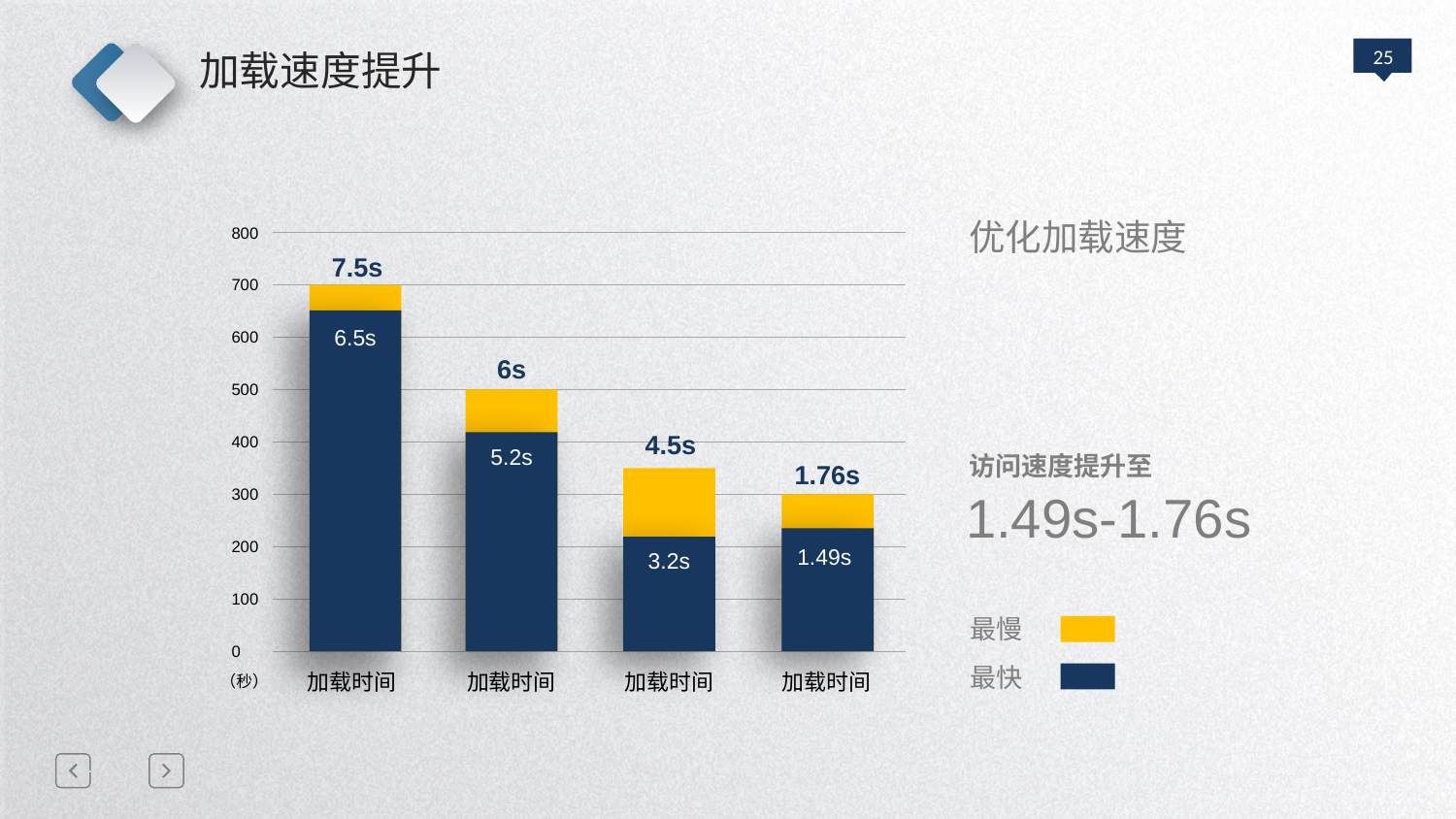

加载速度提升
优化加载速度
800
7.5s
700

6.5s
600
6s
500

4.5s
400

5.2s
访问速度提升至
1.76s

1.49s-1.76s
300

200

1.49s
3.2s
100
最慢

0
最快
加载时间
加载时间
加载时间
加载时间

（秒）
延迟符